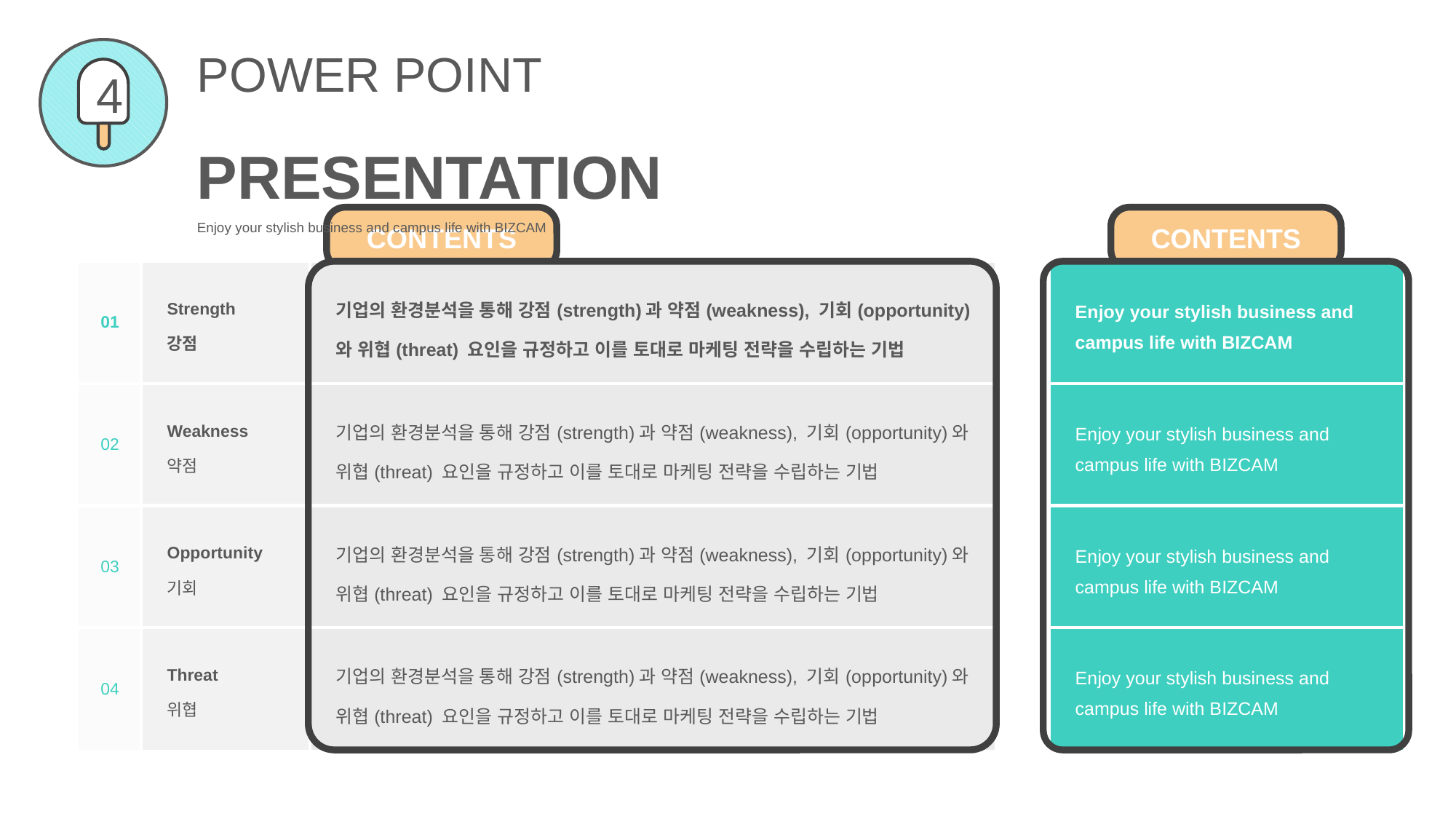

POWER POINT PRESENTATION
Enjoy your stylish business and campus life with BIZCAM

4

CONTENTS
CONTENTS
| 01 | Strength 강점 | 기업의 환경분석을 통해 강점(strength)과 약점(weakness), 기회(opportunity)와 위협(threat) 요인을 규정하고 이를 토대로 마케팅 전략을 수립하는 기법 |
| --- | --- | --- |
| 02 | Weakness 약점 | 기업의 환경분석을 통해 강점(strength)과 약점(weakness), 기회(opportunity)와 위협(threat) 요인을 규정하고 이를 토대로 마케팅 전략을 수립하는 기법 |
| 03 | Opportunity 기회 | 기업의 환경분석을 통해 강점(strength)과 약점(weakness), 기회(opportunity)와 위협(threat) 요인을 규정하고 이를 토대로 마케팅 전략을 수립하는 기법 |
| 04 | Threat 위협 | 기업의 환경분석을 통해 강점(strength)과 약점(weakness), 기회(opportunity)와 위협(threat) 요인을 규정하고 이를 토대로 마케팅 전략을 수립하는 기법 |

| Enjoy your stylish business and campus life with BIZCAM |
| --- |
| Enjoy your stylish business and campus life with BIZCAM |
| Enjoy your stylish business and campus life with BIZCAM |
| Enjoy your stylish business and campus life with BIZCAM |